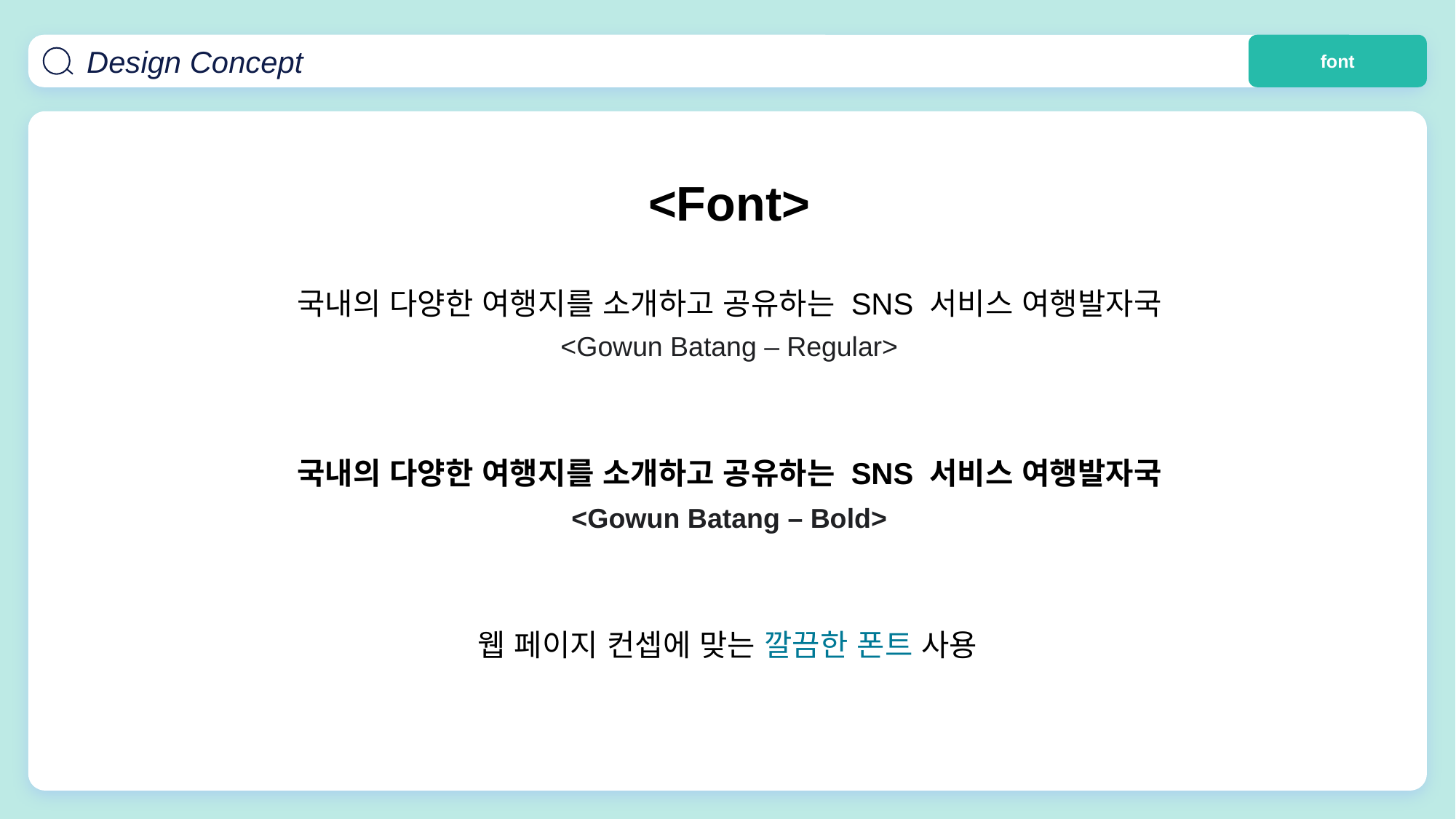

Design Concept
font

<Font>
국내의 다양한 여행지를 소개하고 공유하는 SNS 서비스 여행발자국
<Gowun Batang – Regular>
국내의 다양한 여행지를 소개하고 공유하는 SNS 서비스 여행발자국
<Gowun Batang – Bold>
웹 페이지 컨셉에 맞는 깔끔한 폰트 사용